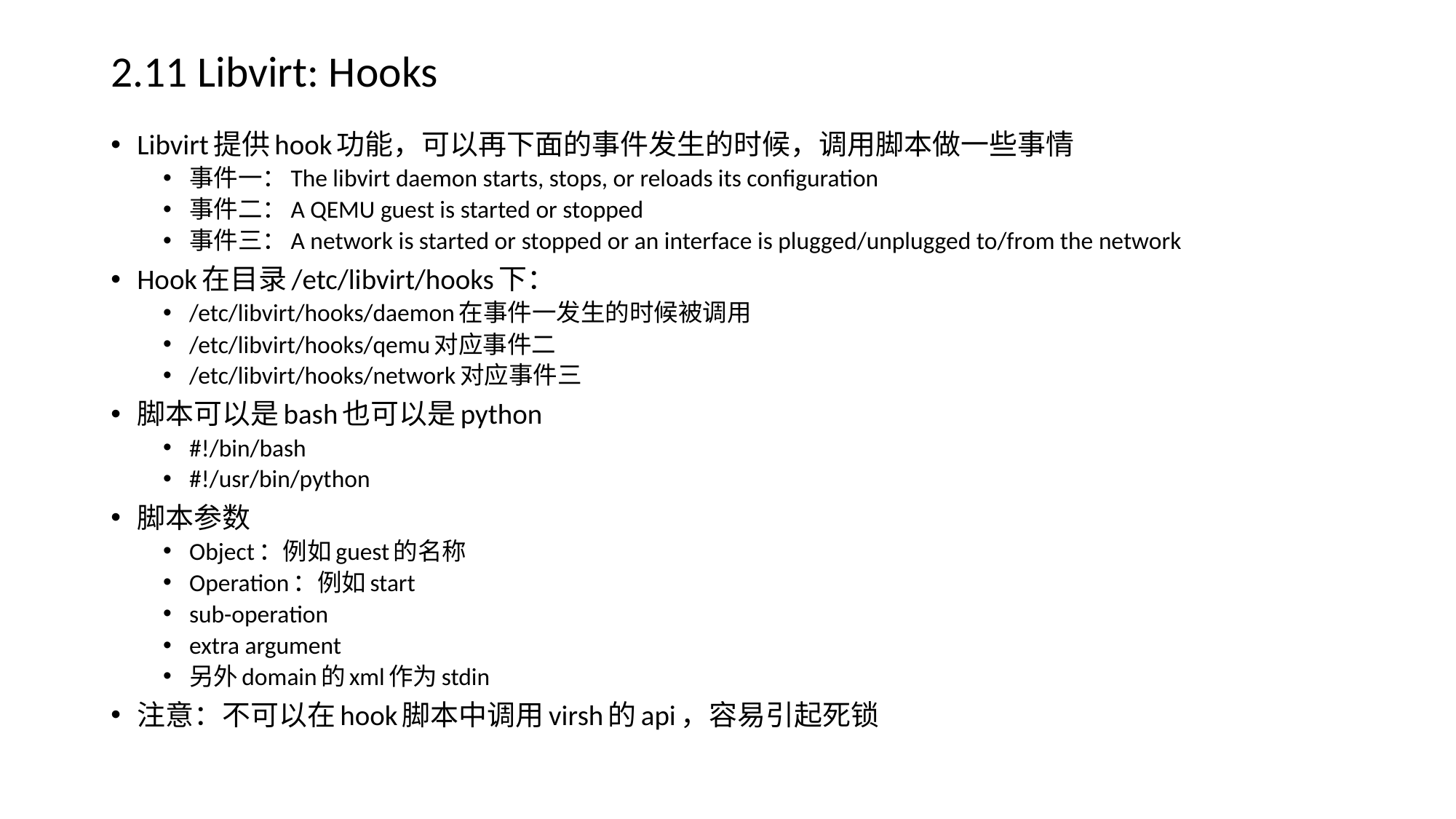

# 2.11 Libvirt: Hooks
Libvirt提供hook功能，可以再下面的事件发生的时候，调用脚本做一些事情
事件一：The libvirt daemon starts, stops, or reloads its configuration
事件二：A QEMU guest is started or stopped
事件三：A network is started or stopped or an interface is plugged/unplugged to/from the network
Hook在目录/etc/libvirt/hooks下：
/etc/libvirt/hooks/daemon在事件一发生的时候被调用
/etc/libvirt/hooks/qemu对应事件二
/etc/libvirt/hooks/network对应事件三
脚本可以是bash也可以是python
#!/bin/bash
#!/usr/bin/python
脚本参数
Object：例如guest的名称
Operation：例如start
sub-operation
extra argument
另外domain的xml作为stdin
注意：不可以在hook脚本中调用virsh的api，容易引起死锁